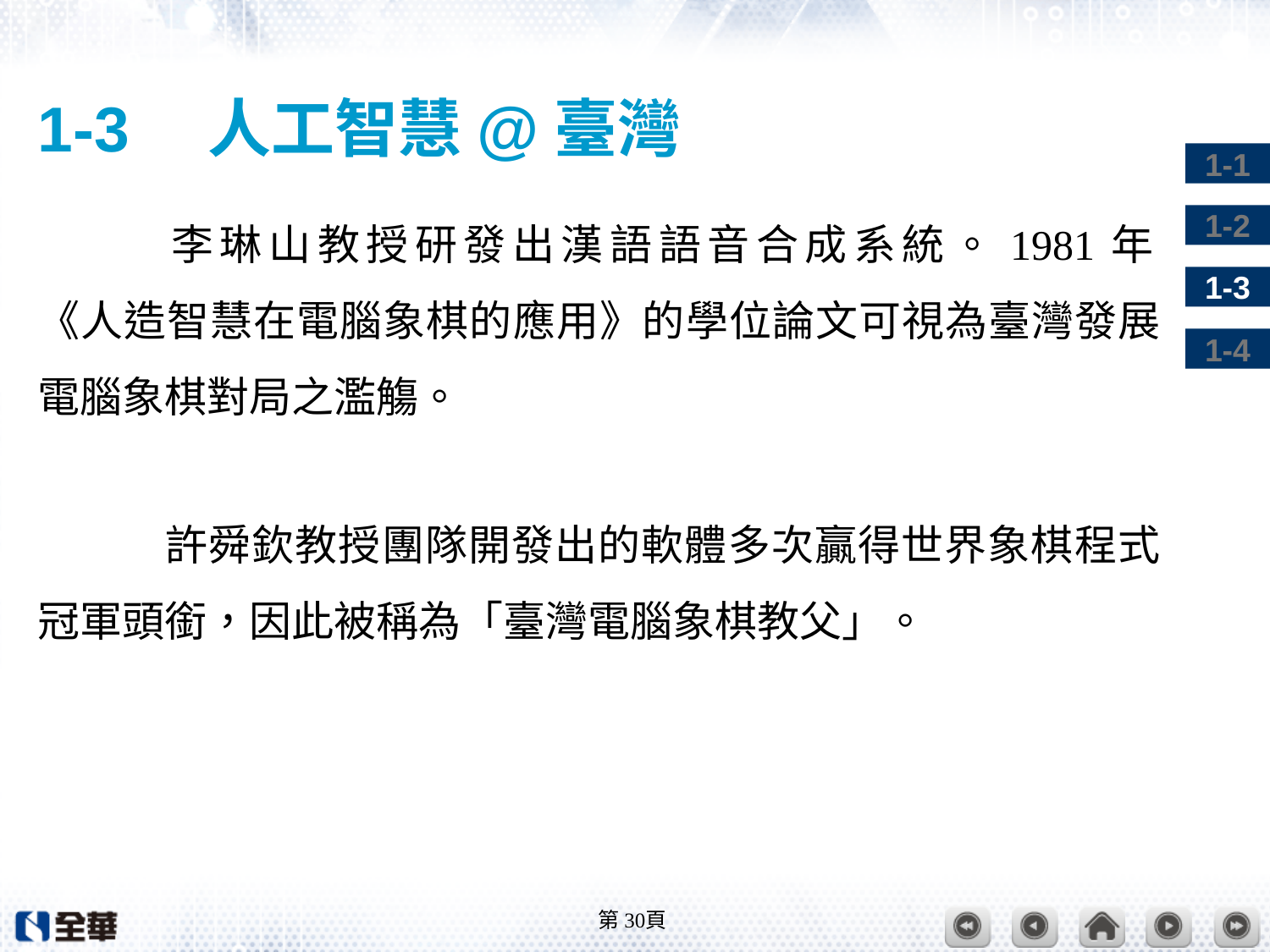

# 1-3　人工智慧@臺灣
	李琳山教授研發出漢語語音合成系統。1981年
《人造智慧在電腦象棋的應用》的學位論文可視為臺灣發展電腦象棋對局之濫觴。

	許舜欽教授團隊開發出的軟體多次贏得世界象棋程式冠軍頭銜，因此被稱為「臺灣電腦象棋教父」。